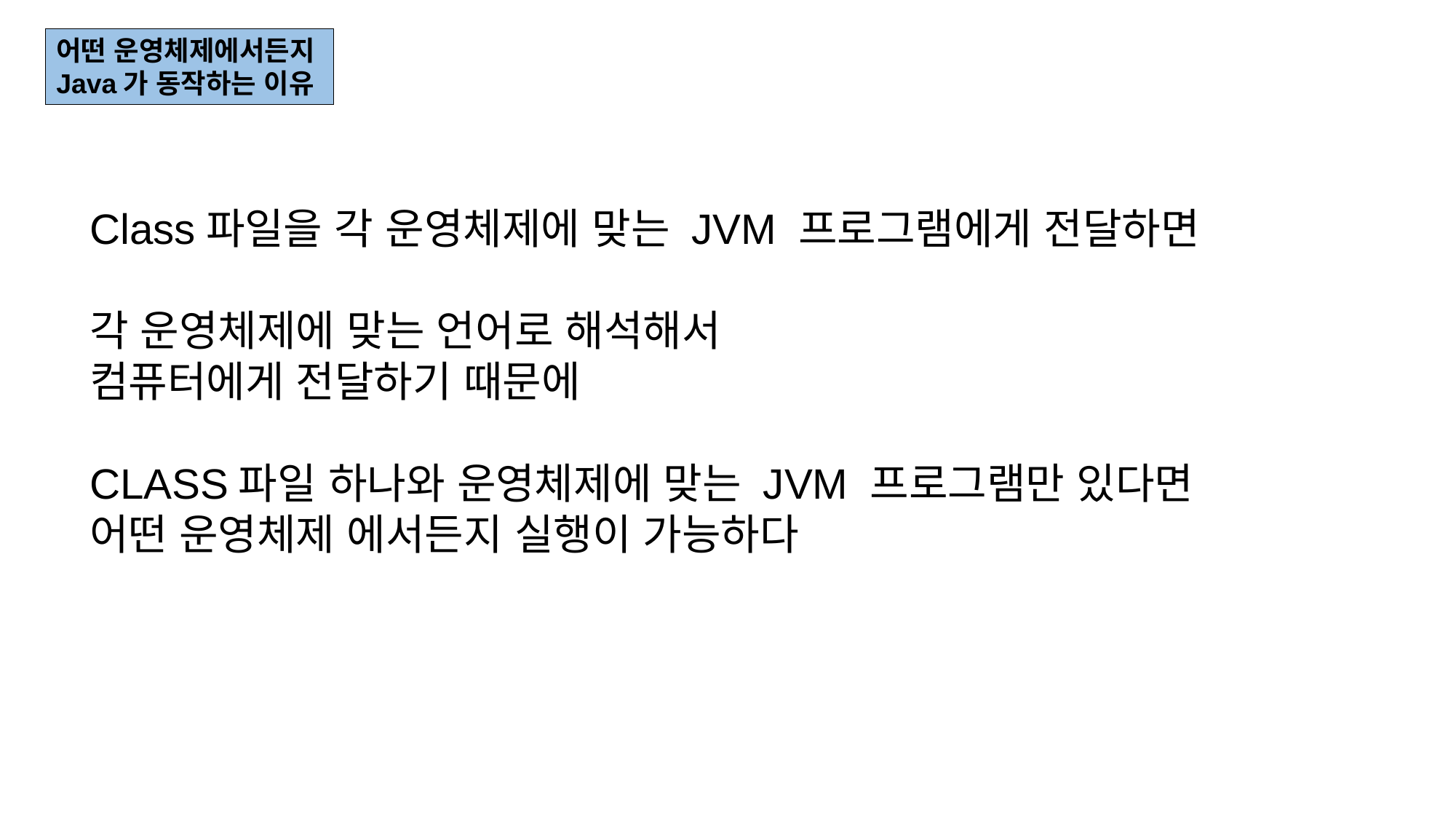

어떤 운영체제에서든지
Java가 동작하는 이유
Class파일을 각 운영체제에 맞는 JVM 프로그램에게 전달하면

각 운영체제에 맞는 언어로 해석해서
컴퓨터에게 전달하기 때문에

CLASS파일 하나와 운영체제에 맞는 JVM 프로그램만 있다면
어떤 운영체제 에서든지 실행이 가능하다